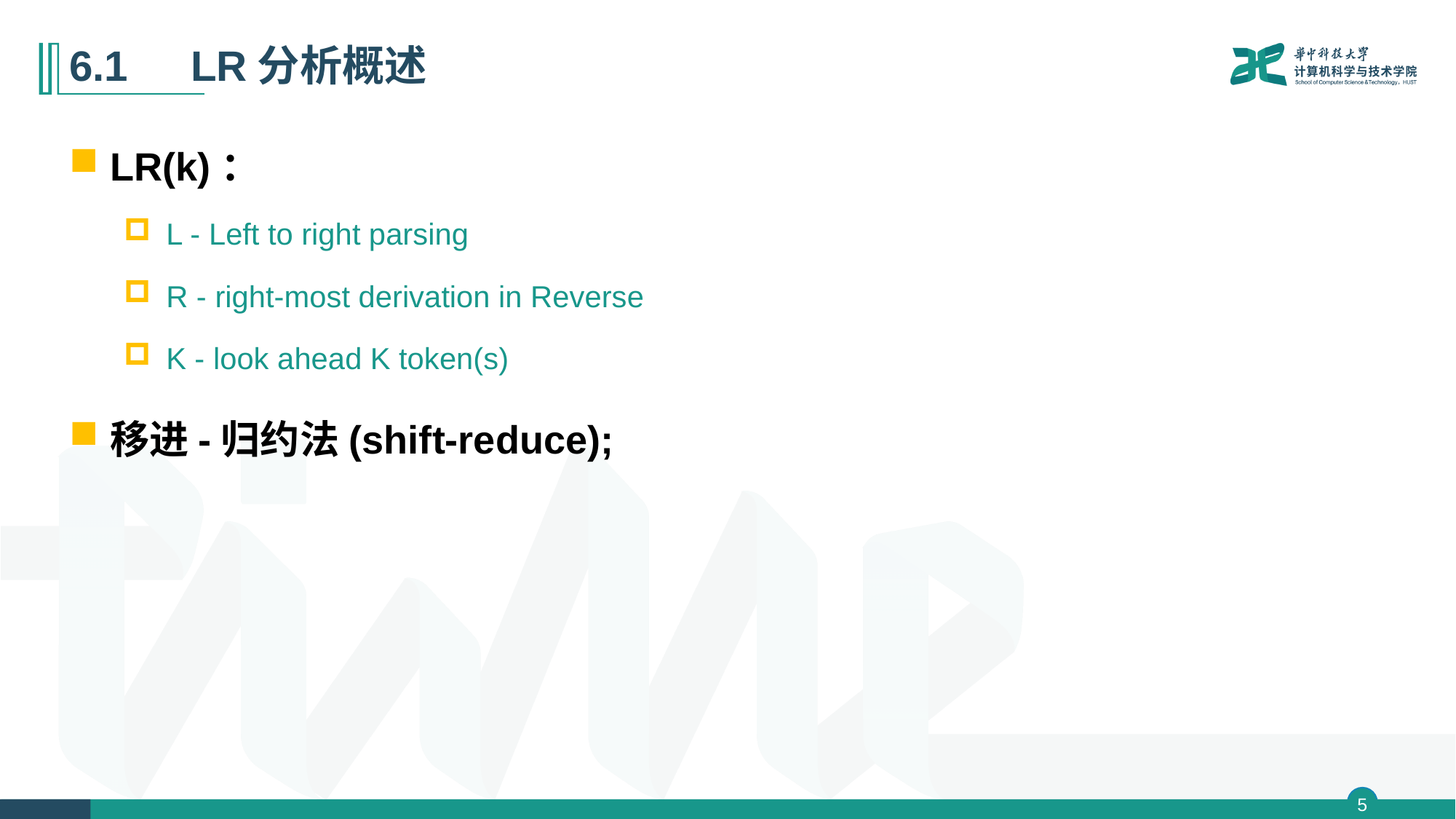

# 6.1　LR分析概述
LR(k)：
L - Left to right parsing
R - right-most derivation in Reverse
K - look ahead K token(s)
移进-归约法(shift-reduce);